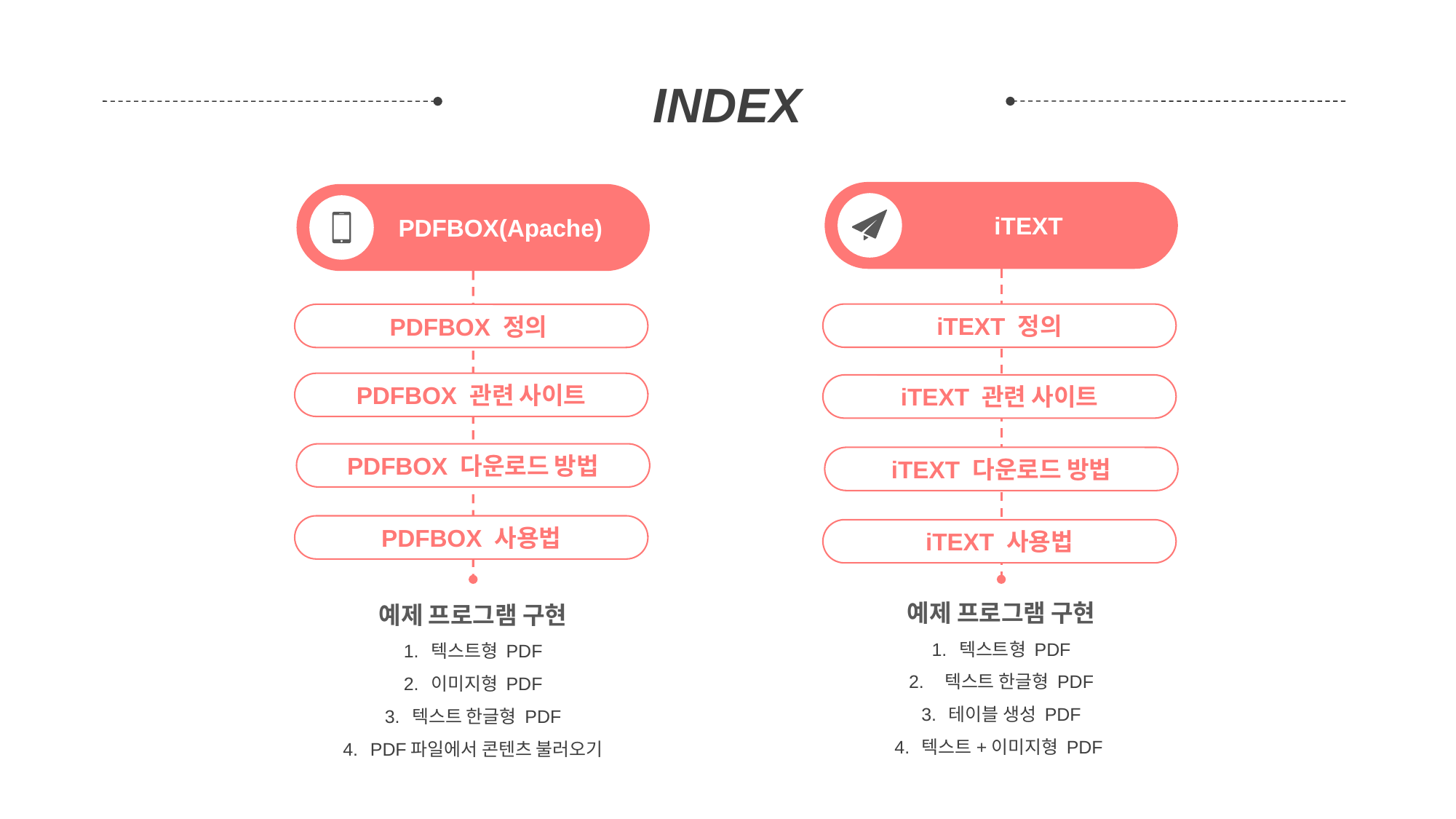

INDEX
iTEXT

iTEXT 정의
iTEXT 관련 사이트
iTEXT 다운로드 방법
iTEXT 사용법
예제 프로그램 구현
텍스트형 PDF
 텍스트 한글형 PDF
테이블 생성 PDF
텍스트+이미지형 PDF
PDFBOX(Apache)

PDFBOX 정의
PDFBOX 관련 사이트
PDFBOX 다운로드 방법
PDFBOX 사용법
예제 프로그램 구현
텍스트형 PDF
이미지형 PDF
텍스트 한글형 PDF
PDF파일에서 콘텐츠 불러오기